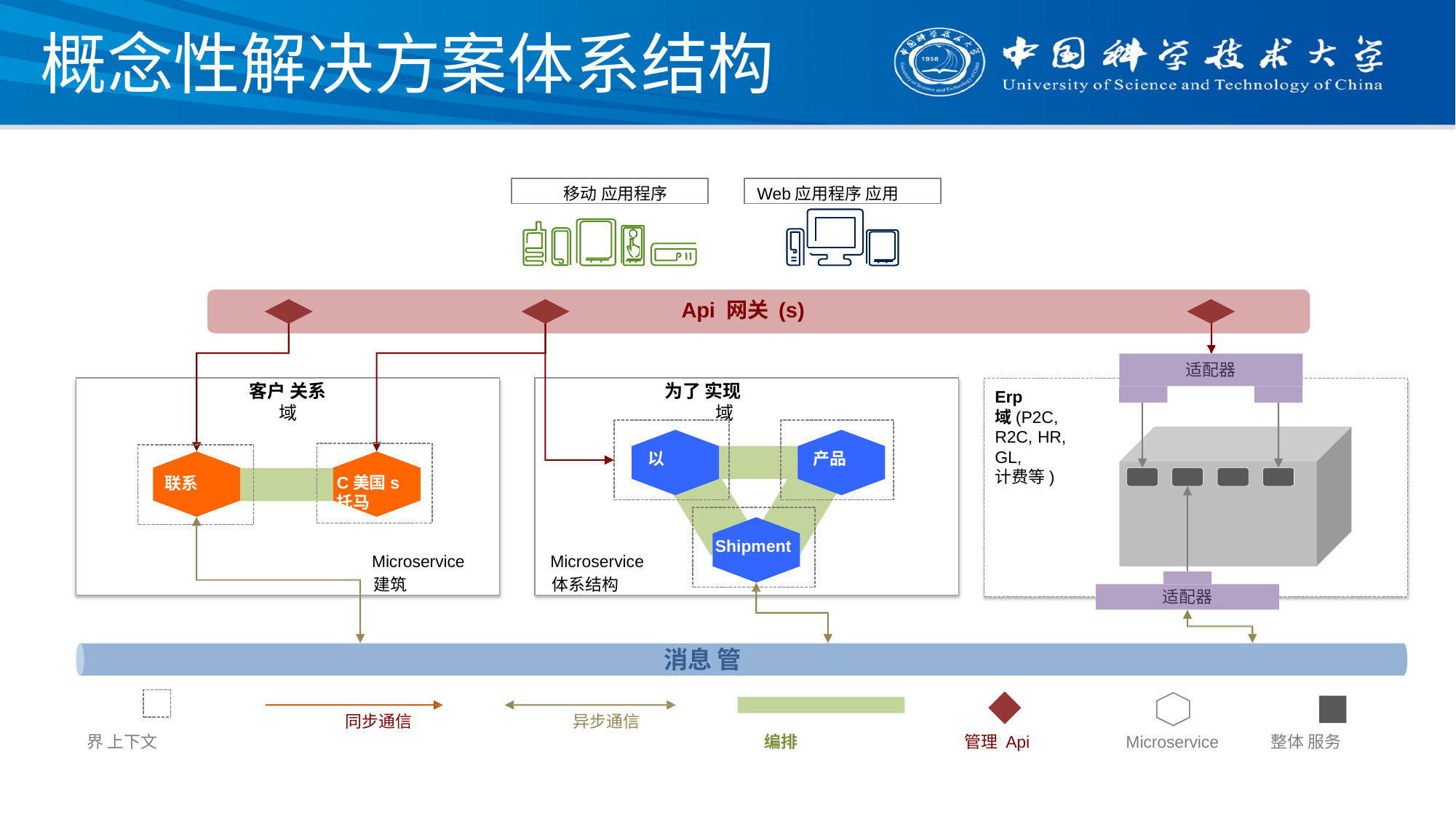

# 概念性解决方案体系结构
移动 应用程序
Web应用程序 应用

Api 网关 (s)

适配器

客户 关系
域
为了 实现

Erp
域(P2C, R2C, HR, GL,
计费等)

域

产品
以

C美国s托马
联系

Shipment
Microservice 体系结构
Microservice
建筑

适配器

消息 管

同步通信
异步通信
界 上下文
编排
管理 Api
Microservice
整体 服务